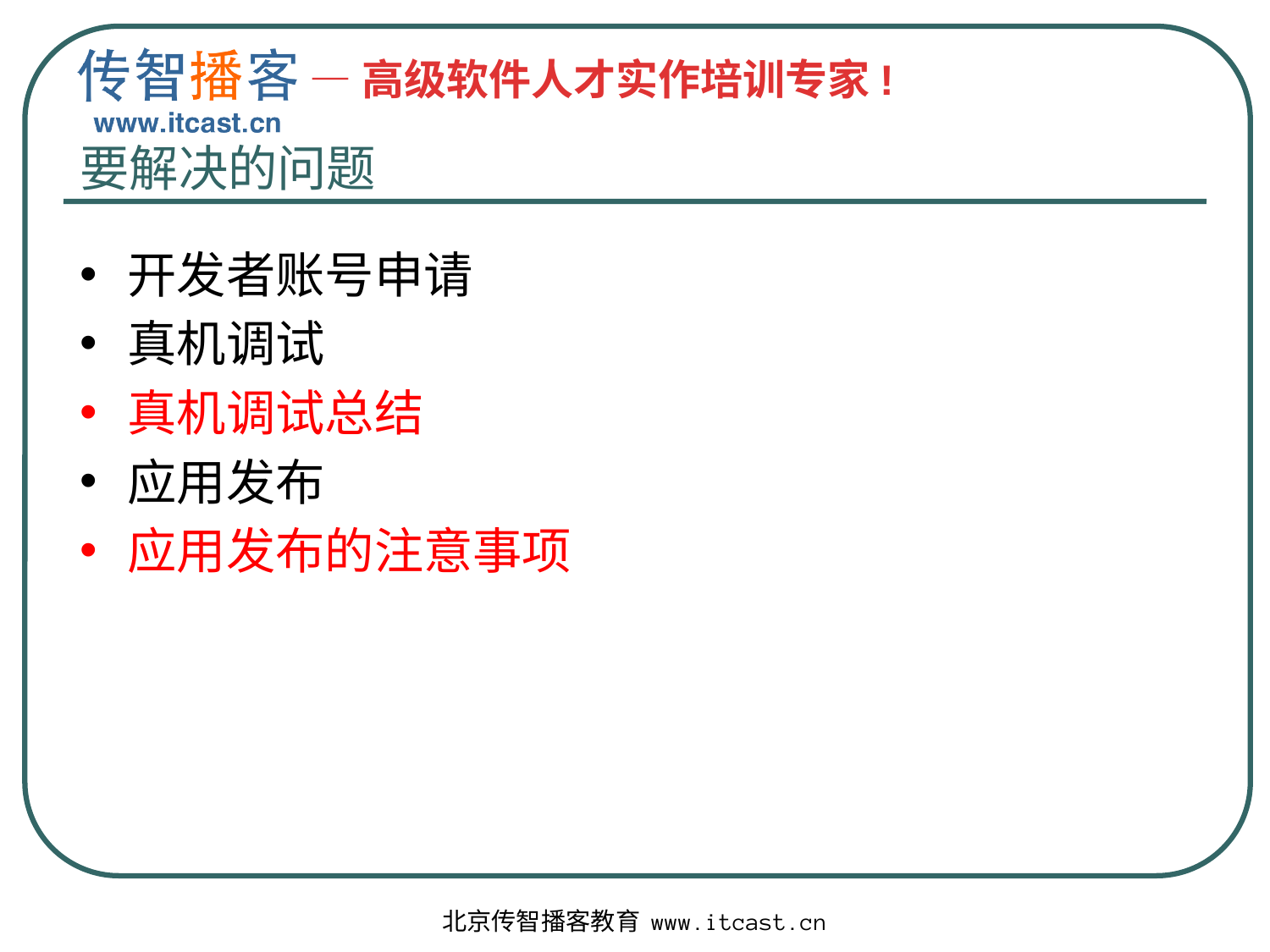

# 要解决的问题
开发者账号申请
真机调试
真机调试总结
应用发布
应用发布的注意事项